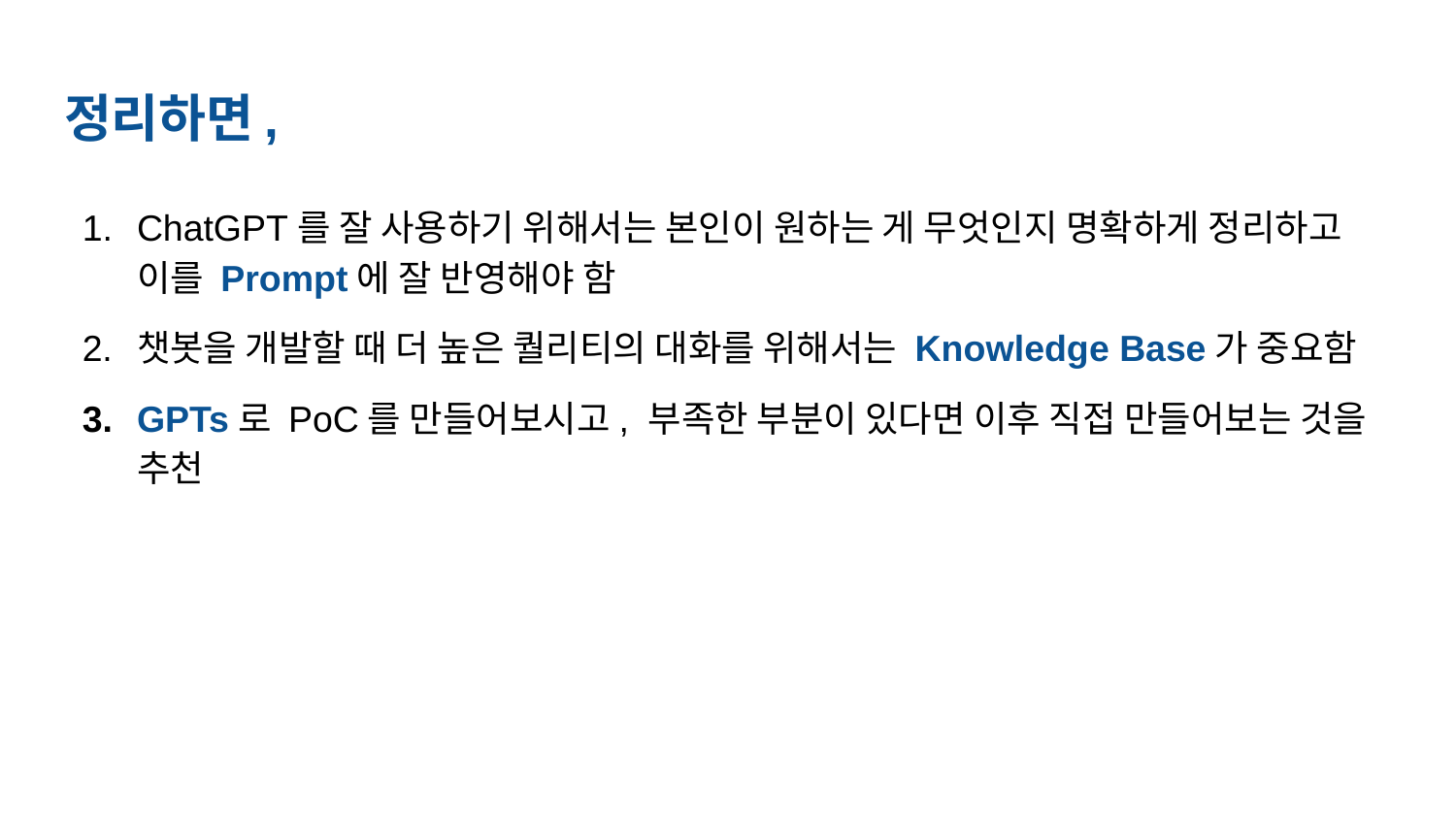

# 정리하면,
ChatGPT를 잘 사용하기 위해서는 본인이 원하는 게 무엇인지 명확하게 정리하고 이를 Prompt에 잘 반영해야 함
챗봇을 개발할 때 더 높은 퀄리티의 대화를 위해서는 Knowledge Base가 중요함
GPTs로 PoC를 만들어보시고, 부족한 부분이 있다면 이후 직접 만들어보는 것을 추천